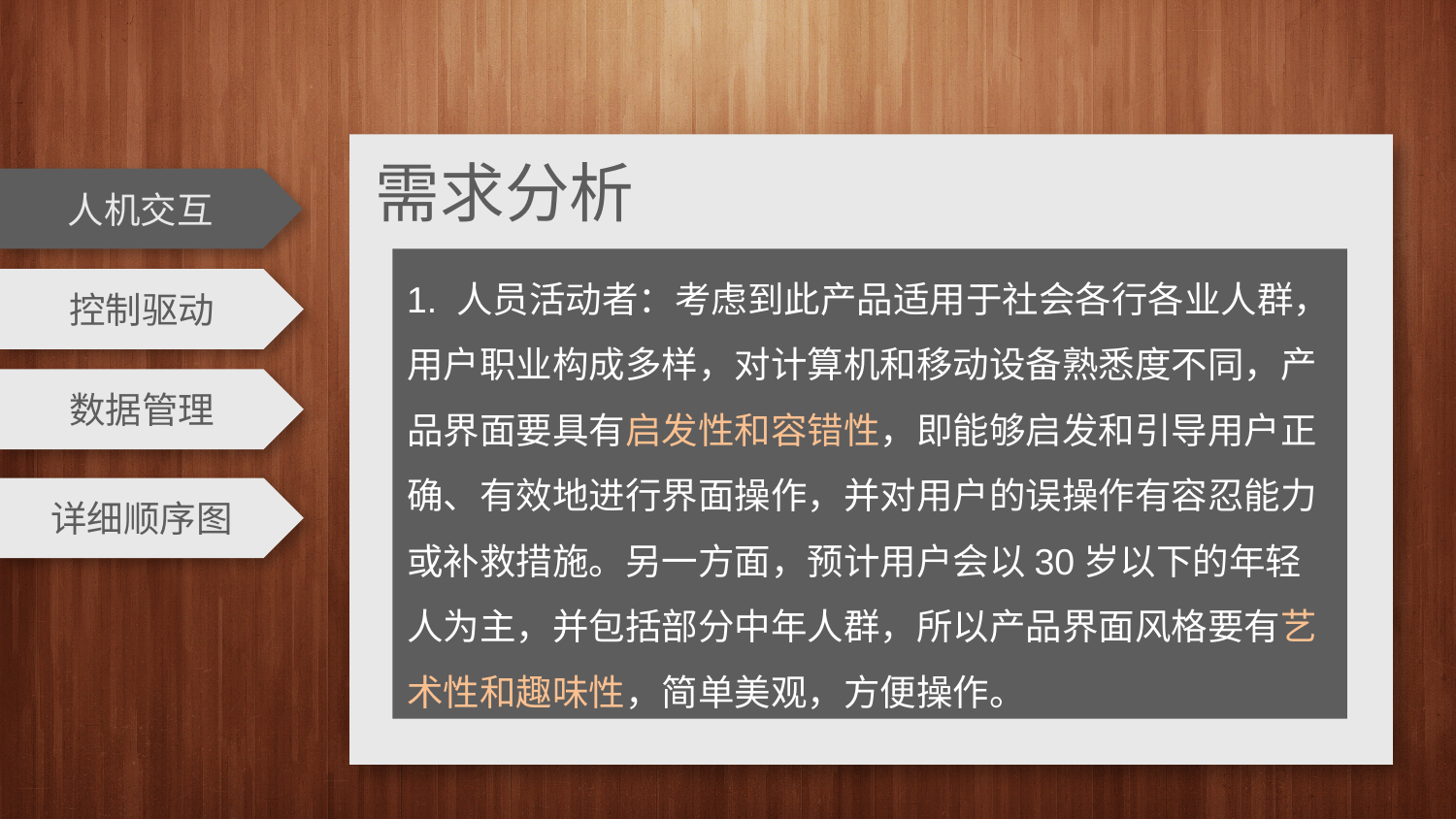

需求分析
人机交互
1. 人员活动者：考虑到此产品适用于社会各行各业人群，用户职业构成多样，对计算机和移动设备熟悉度不同，产品界面要具有启发性和容错性，即能够启发和引导用户正确、有效地进行界面操作，并对用户的误操作有容忍能力或补救措施。另一方面，预计用户会以30岁以下的年轻人为主，并包括部分中年人群，所以产品界面风格要有艺术性和趣味性，简单美观，方便操作。
控制驱动
数据管理
详细顺序图